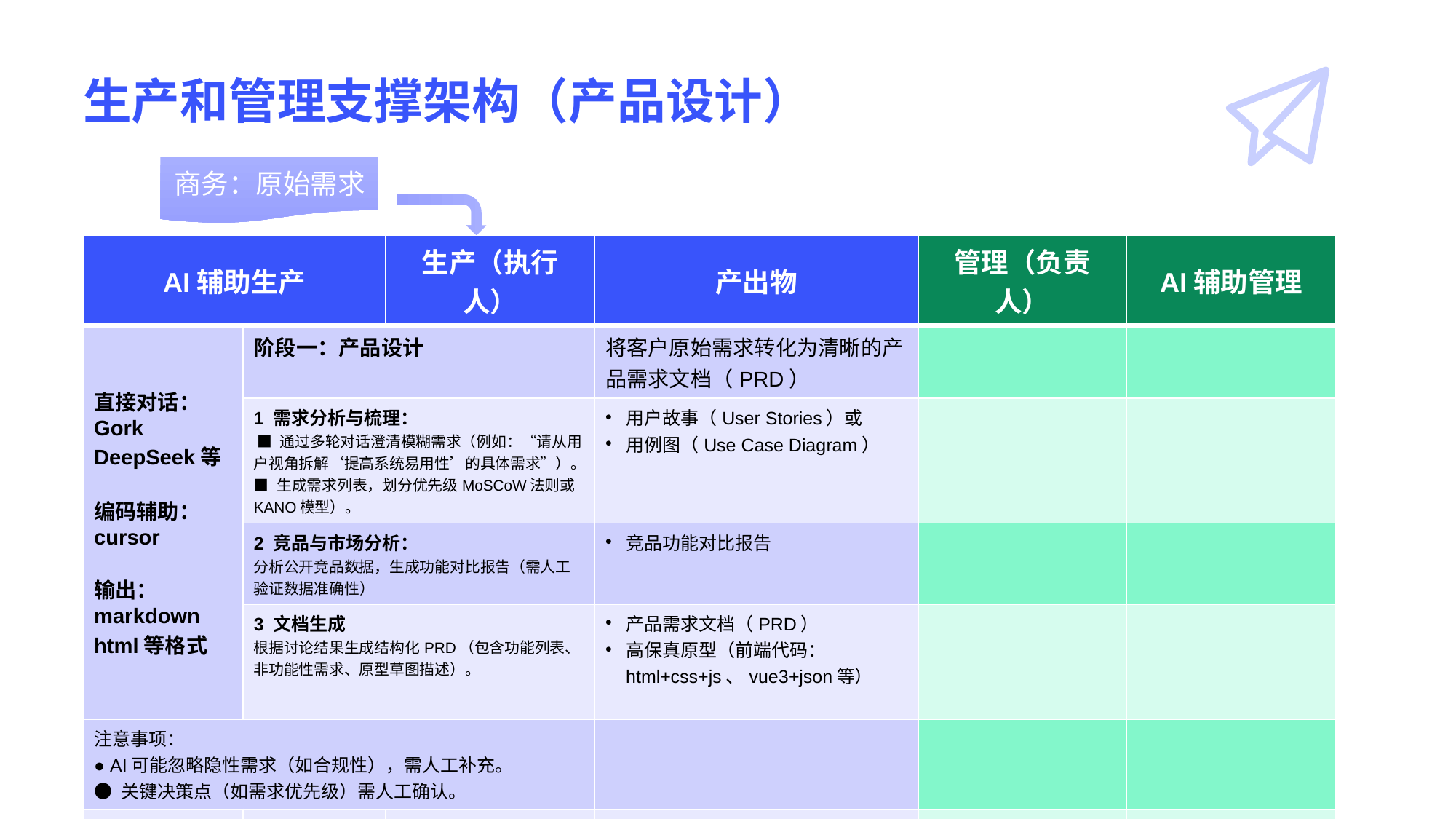

# 生产和管理支撑架构（产品设计）
商务：原始需求

| AI辅助生产 |  | 生产（执行人） | 产出物 | 管理（负责人） | AI辅助管理 |
| --- | --- | --- | --- | --- | --- |
| 直接对话：Gork DeepSeek等 编码辅助： cursor 输出： markdown html等格式 | 阶段一：产品设计 |  | 将客户原始需求转化为清晰的产品需求文档（PRD） |  |  |
|  | 1 需求分析与梳理： ■ 通过多轮对话澄清模糊需求（例如：“请从用户视角拆解‘提高系统易用性’的具体需求”）。 ■ 生成需求列表，划分优先级MoSCoW法则或KANO模型）。 |  | 用户故事（User Stories）或 用例图（Use Case Diagram） |  |  |
|  | 2 竞品与市场分析： 分析公开竞品数据，生成功能对比报告（需人工验证数据准确性） |  | 竞品功能对比报告 |  |  |
|  | 3 文档生成 根据讨论结果生成结构化PRD（包含功能列表、非功能性需求、原型草图描述）。 |  | 产品需求文档（PRD） 高保真原型（前端代码：html+css+js、vue3+json等） |  |  |
| 注意事项： ● AI可能忽略隐性需求（如合规性），需人工补充。 ● 关键决策点（如需求优先级）需人工确认。 |  |  |  |  |  |
|  |  |  |  |  |  |
|  |  |  |  |  |  |